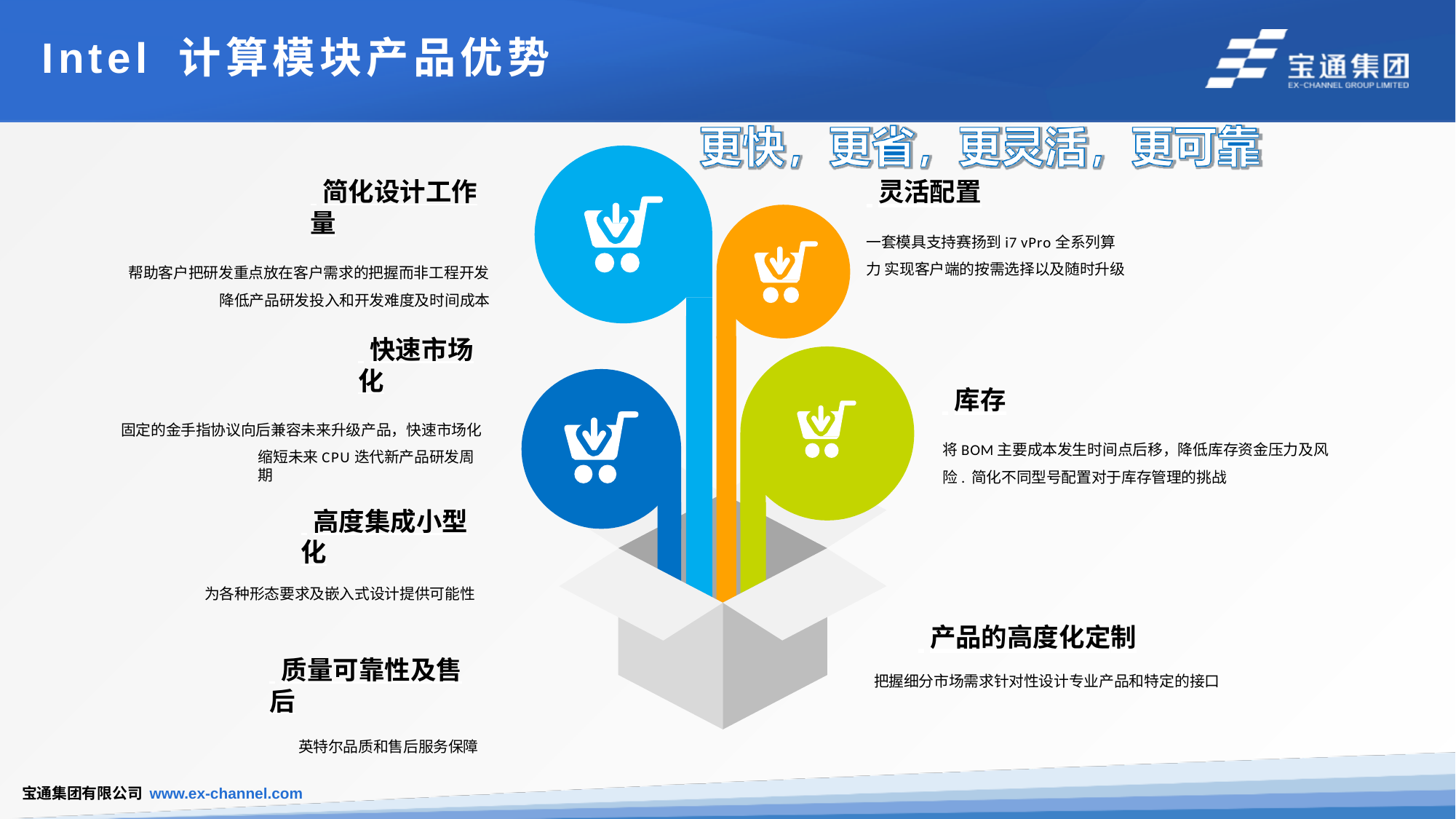

# Intel 计算模块产品优势

 简化设计工作量
帮助客户把研发重点放在客户需求的把握而非工程开发 降低产品研发投入和开发难度及时间成本
 灵活配置
一套模具支持赛扬到i7 vPro全系列算力 实现客户端的按需选择以及随时升级

 快速市场化
固定的金手指协议向后兼容未来升级产品，快速市场化
缩短未来CPU迭代新产品研发周期

 库存
将BOM主要成本发生时间点后移，降低库存资金压力及风险. 简化不同型号配置对于库存管理的挑战

 高度集成小型化
为各种形态要求及嵌入式设计提供可能性

 质量可靠性及售后
英特尔品质和售后服务保障

 产品的高度化定制
把握细分市场需求针对性设计专业产品和特定的接口